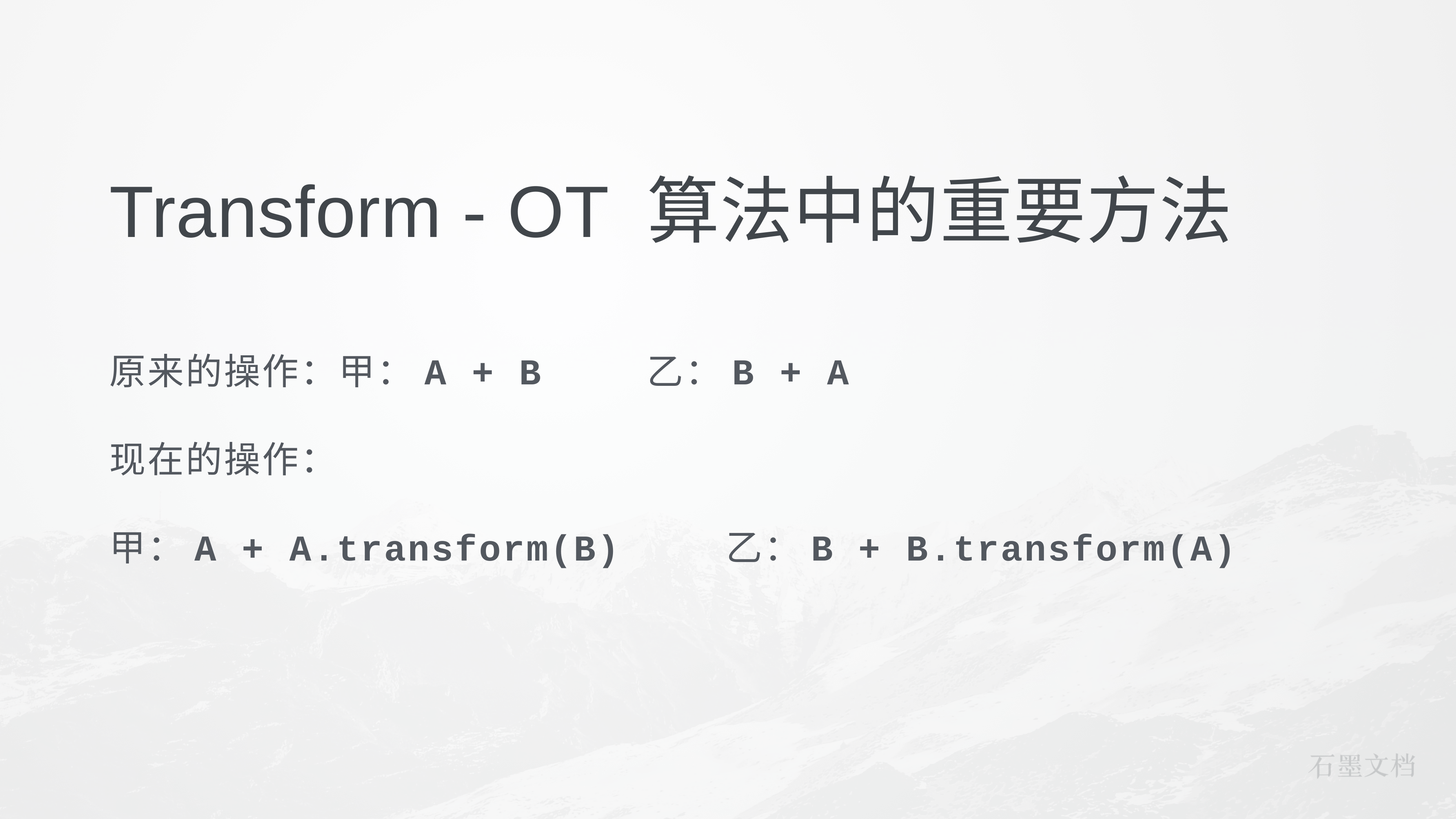

# Transform - OT 算法中的重要方法
原来的操作：甲：A + B    乙：B + A
现在的操作：
甲：A + A.transform(B)    乙：B + B.transform(A)